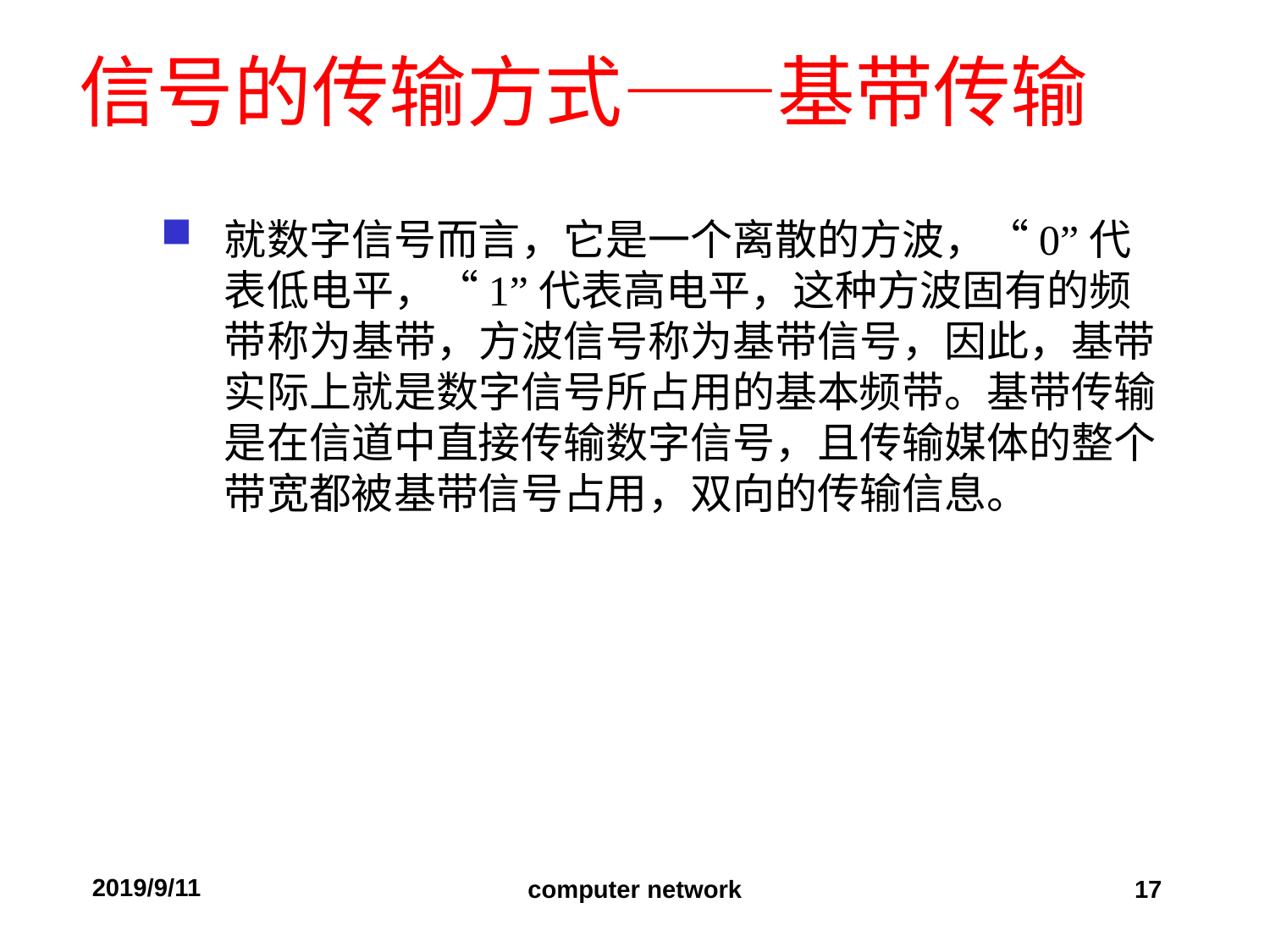

# 信号的传输方式——基带传输
就数字信号而言，它是一个离散的方波，“0”代表低电平，“1”代表高电平，这种方波固有的频带称为基带，方波信号称为基带信号，因此，基带实际上就是数字信号所占用的基本频带。基带传输是在信道中直接传输数字信号，且传输媒体的整个带宽都被基带信号占用，双向的传输信息。
2019/9/11
computer network
17